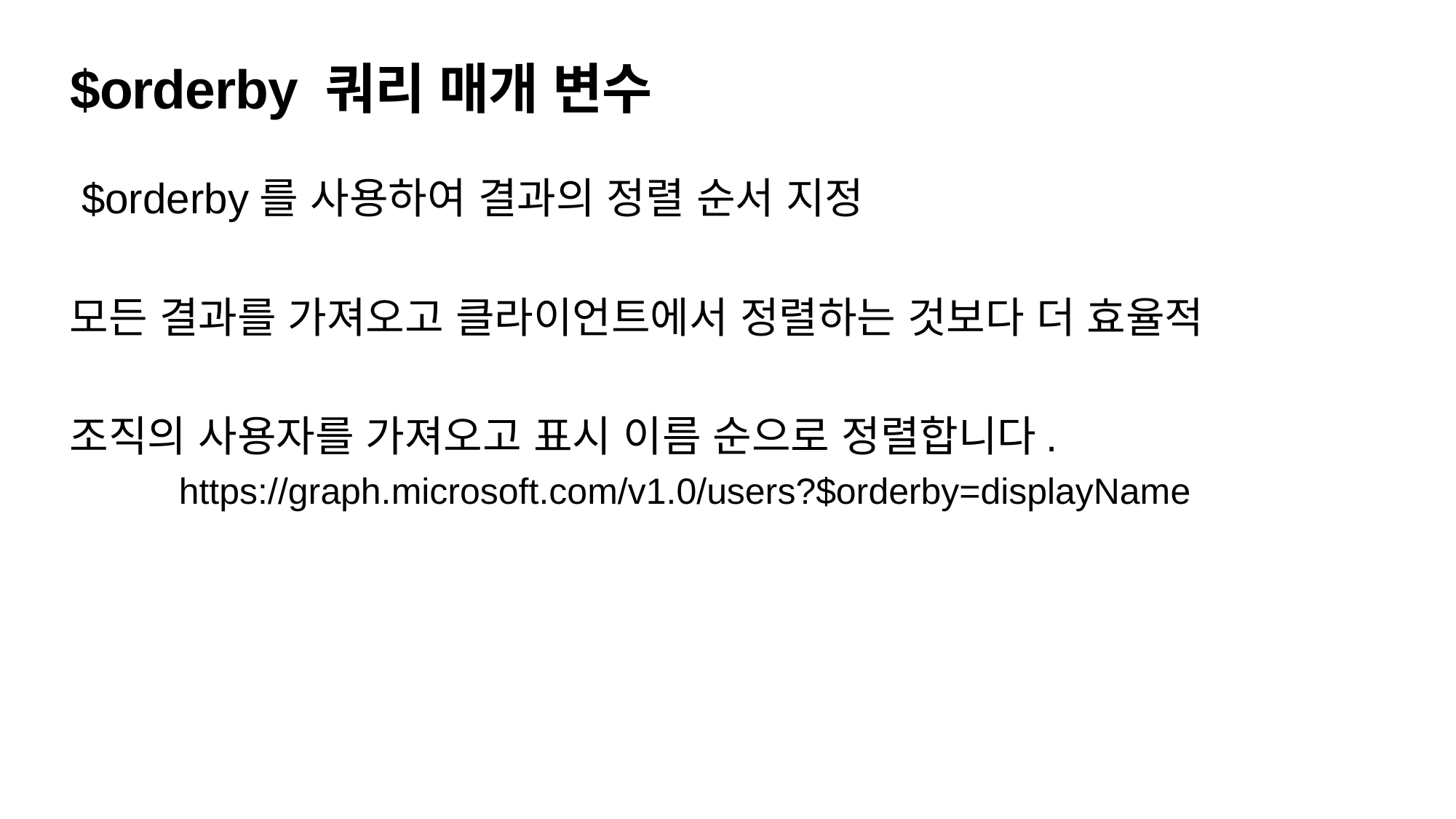

# $orderby 쿼리 매개 변수
 $orderby를 사용하여 결과의 정렬 순서 지정

모든 결과를 가져오고 클라이언트에서 정렬하는 것보다 더 효율적

조직의 사용자를 가져오고 표시 이름 순으로 정렬합니다.
	https://graph.microsoft.com/v1.0/users?$orderby=displayName